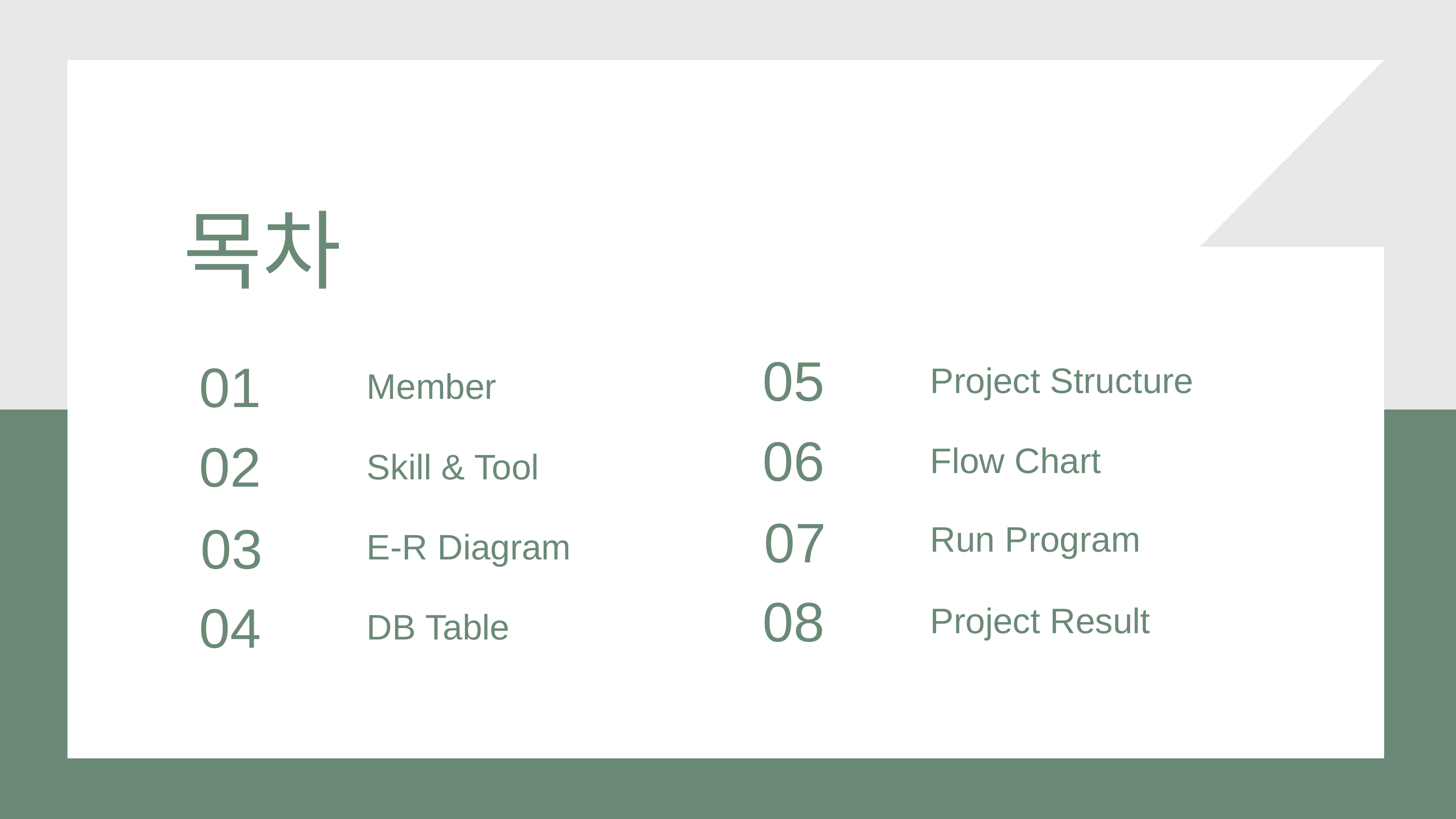

목차
05
01
Project Structure
Member

06
02
Flow Chart
Skill & Tool
07
03
Run Program
E-R Diagram
08
04
Project Result
DB Table